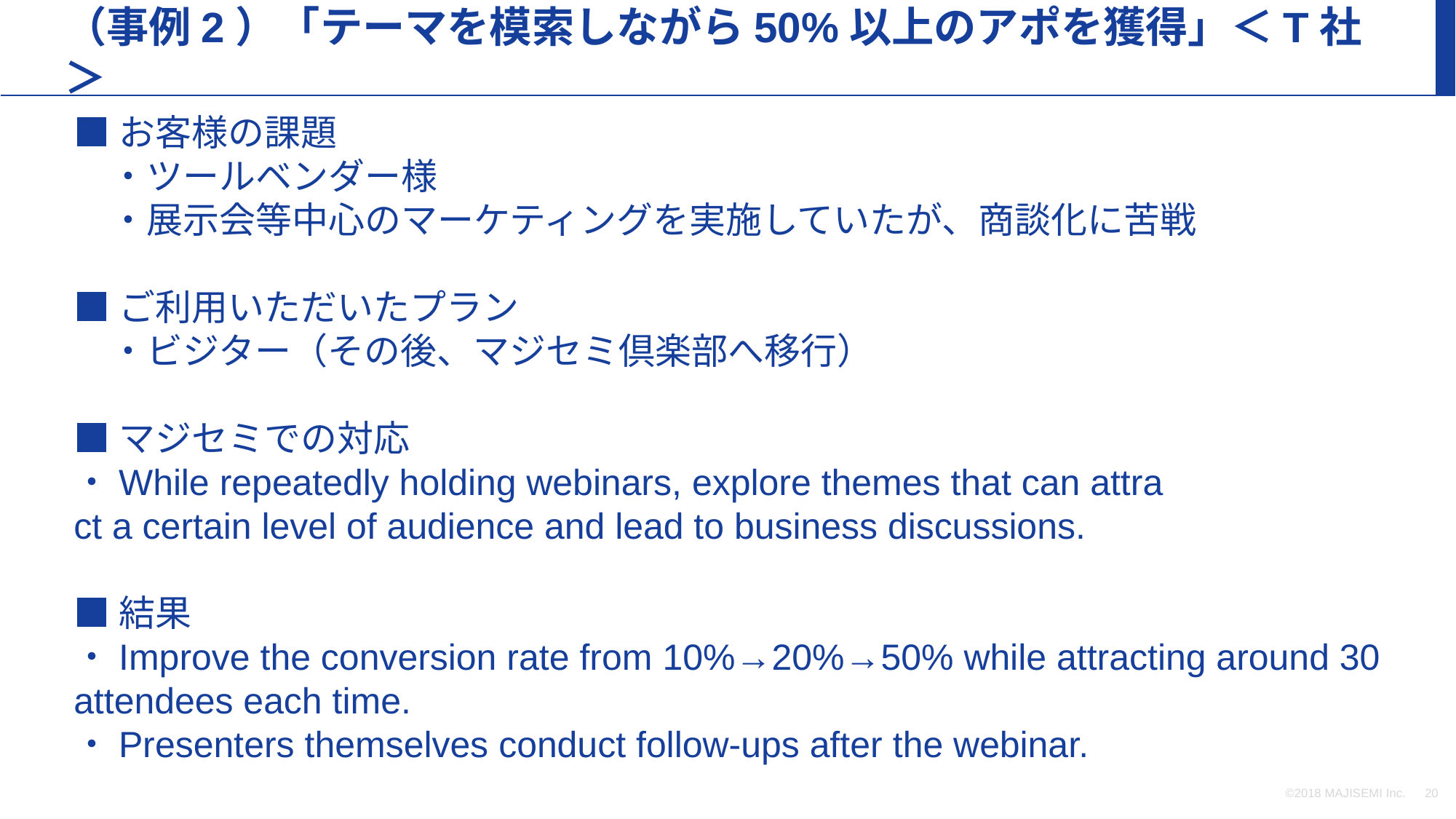

（事例2）「テーマを模索しながら50%以上のアポを獲得」＜T社＞
■お客様の課題
　・ツールベンダー様
　・展示会等中心のマーケティングを実施していたが、商談化に苦戦

■ご利用いただいたプラン
　・ビジター（その後、マジセミ倶楽部へ移行）

■マジセミでの対応
・While repeatedly holding webinars, explore themes that can attra
ct a certain level of audience and lead to business discussions.

■結果
・Improve the conversion rate from 10%→20%→50% while attracting around 30 attendees each time.
・Presenters themselves conduct follow-ups after the webinar.
©2018 MAJISEMI Inc.
20